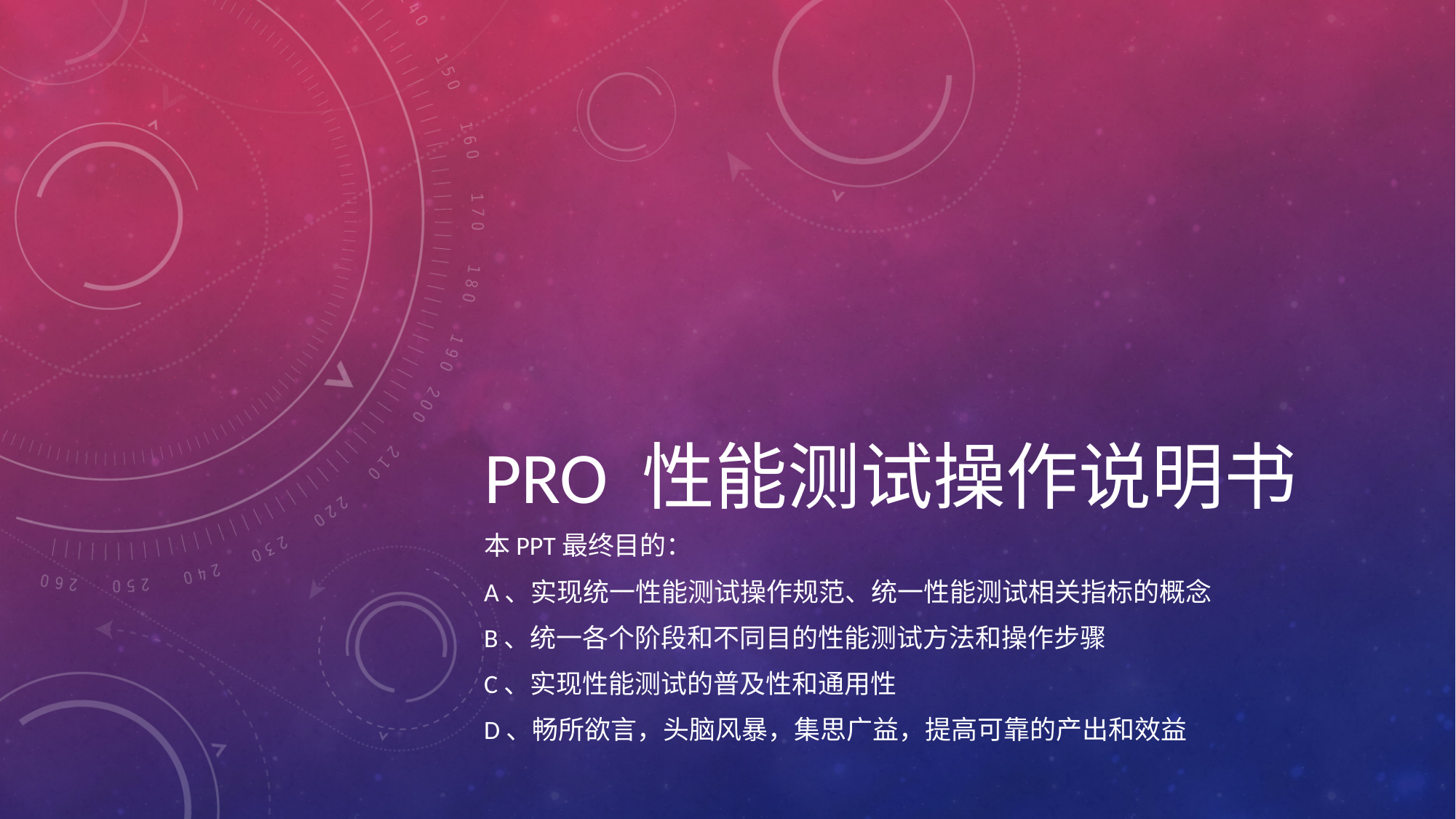

# PRO 性能测试操作说明书
本PPT最终目的：
A、实现统一性能测试操作规范、统一性能测试相关指标的概念
B、统一各个阶段和不同目的性能测试方法和操作步骤
C、实现性能测试的普及性和通用性
D、畅所欲言，头脑风暴，集思广益，提高可靠的产出和效益